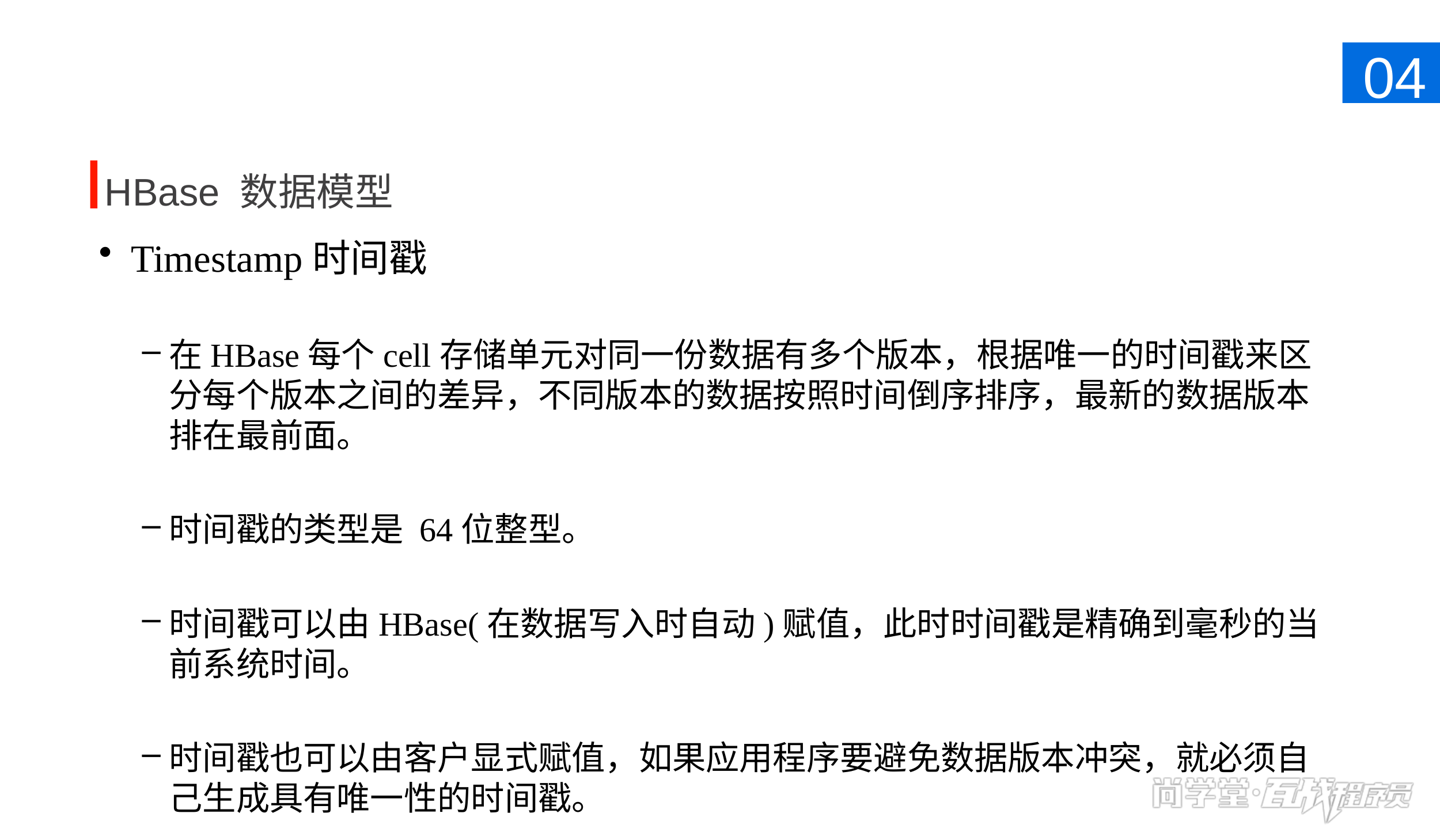

04

HBase 数据模型
Timestamp时间戳

在HBase每个cell存储单元对同一份数据有多个版本，根据唯一的时间戳来区分每个版本之间的差异，不同版本的数据按照时间倒序排序，最新的数据版本排在最前面。

时间戳的类型是 64位整型。

时间戳可以由HBase(在数据写入时自动)赋值，此时时间戳是精确到毫秒的当前系统时间。

时间戳也可以由客户显式赋值，如果应用程序要避免数据版本冲突，就必须自己生成具有唯一性的时间戳。
当需要对比数据时使用当前样式，此处文字段为对右侧数据的结论或相关描述。可以根据内容调整这部分的蓝色背景高度，但不要改变蓝色部分的位置。图片也可替换，但请保证高度不变，与右侧的柱状图间距协调。